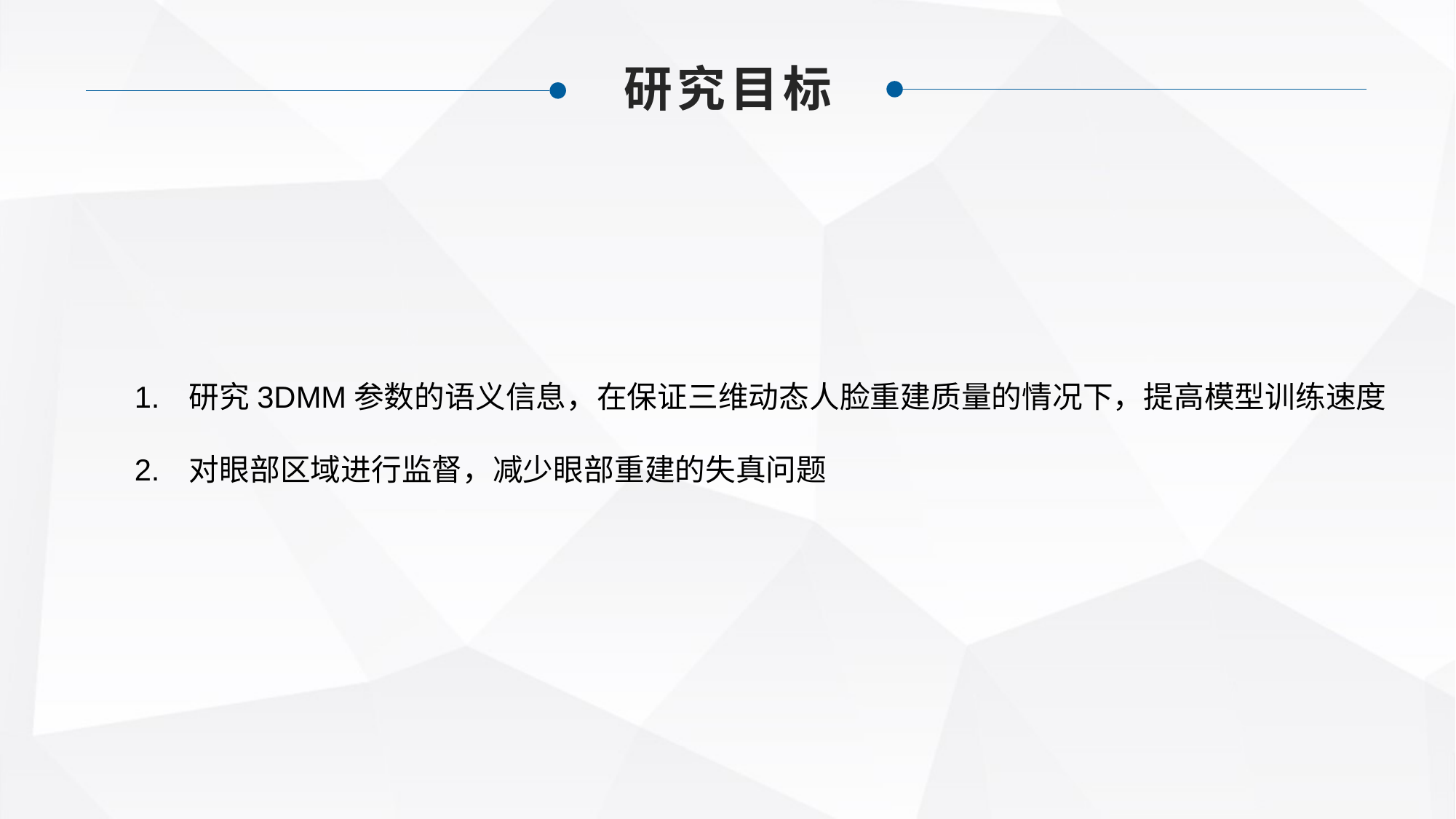

研究目标

研究3DMM参数的语义信息，在保证三维动态人脸重建质量的情况下，提高模型训练速度
对眼部区域进行监督，减少眼部重建的失真问题